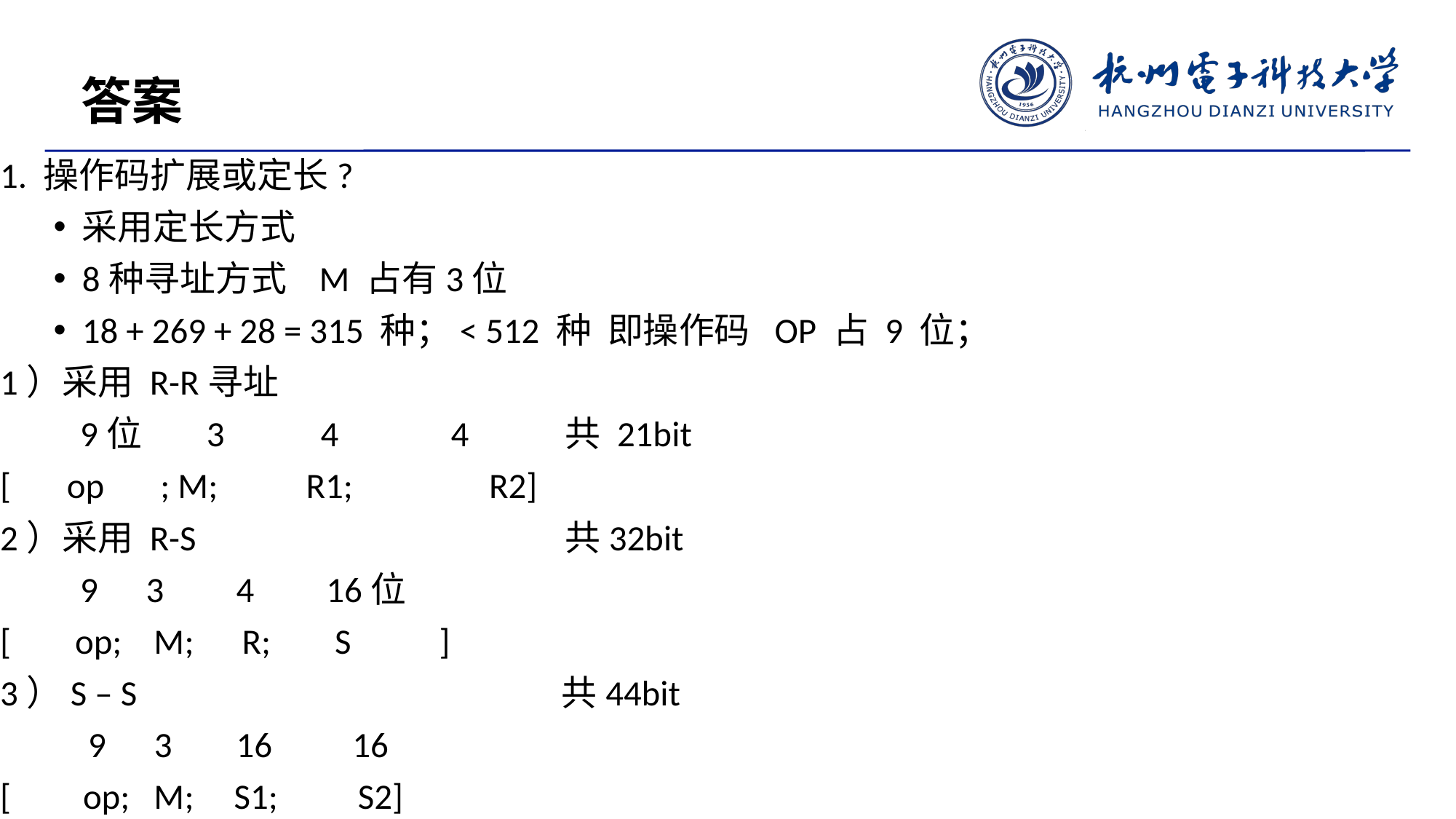

答案
1. 操作码扩展或定长?
采用定长方式
8种寻址方式   M 占有3位
18 + 269 + 28 = 315 种；< 512 种  即操作码  OP 占 9 位；
1）采用 R-R寻址
          9位       3            4              4           共 21bit
[       op       ; M;           R1;                 R2]
2）采用 R-S                                             共32bit
          9      3         4         16位
[        op;    M;      R;        S           ]
3）S – S                                                    共44bit
           9      3        16          16
[         op;   M;     S1;          S2]